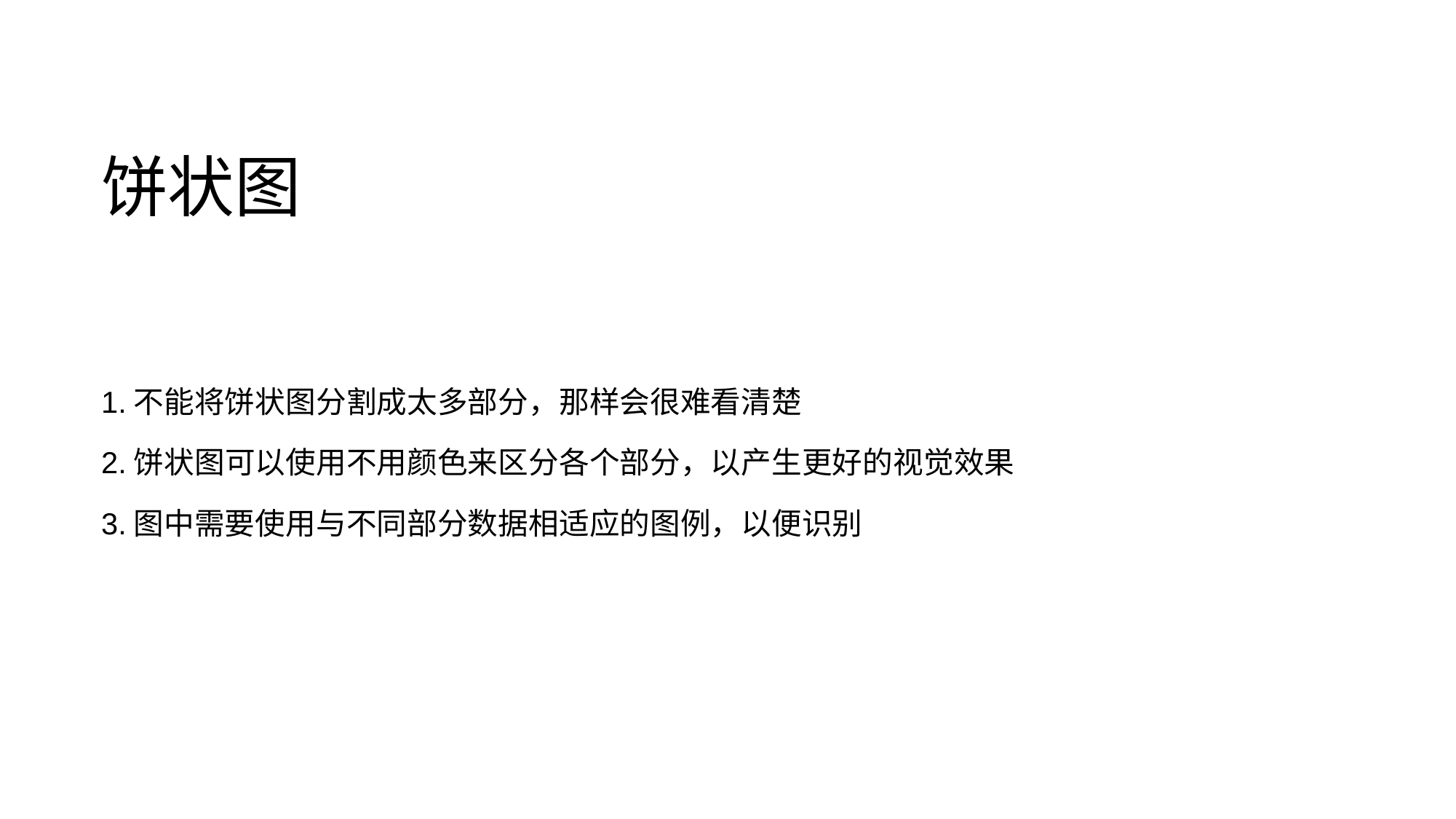

# 饼状图 1.不能将饼状图分割成太多部分，那样会很难看清楚 2.饼状图可以使用不用颜色来区分各个部分，以产生更好的视觉效果 3.图中需要使用与不同部分数据相适应的图例，以便识别